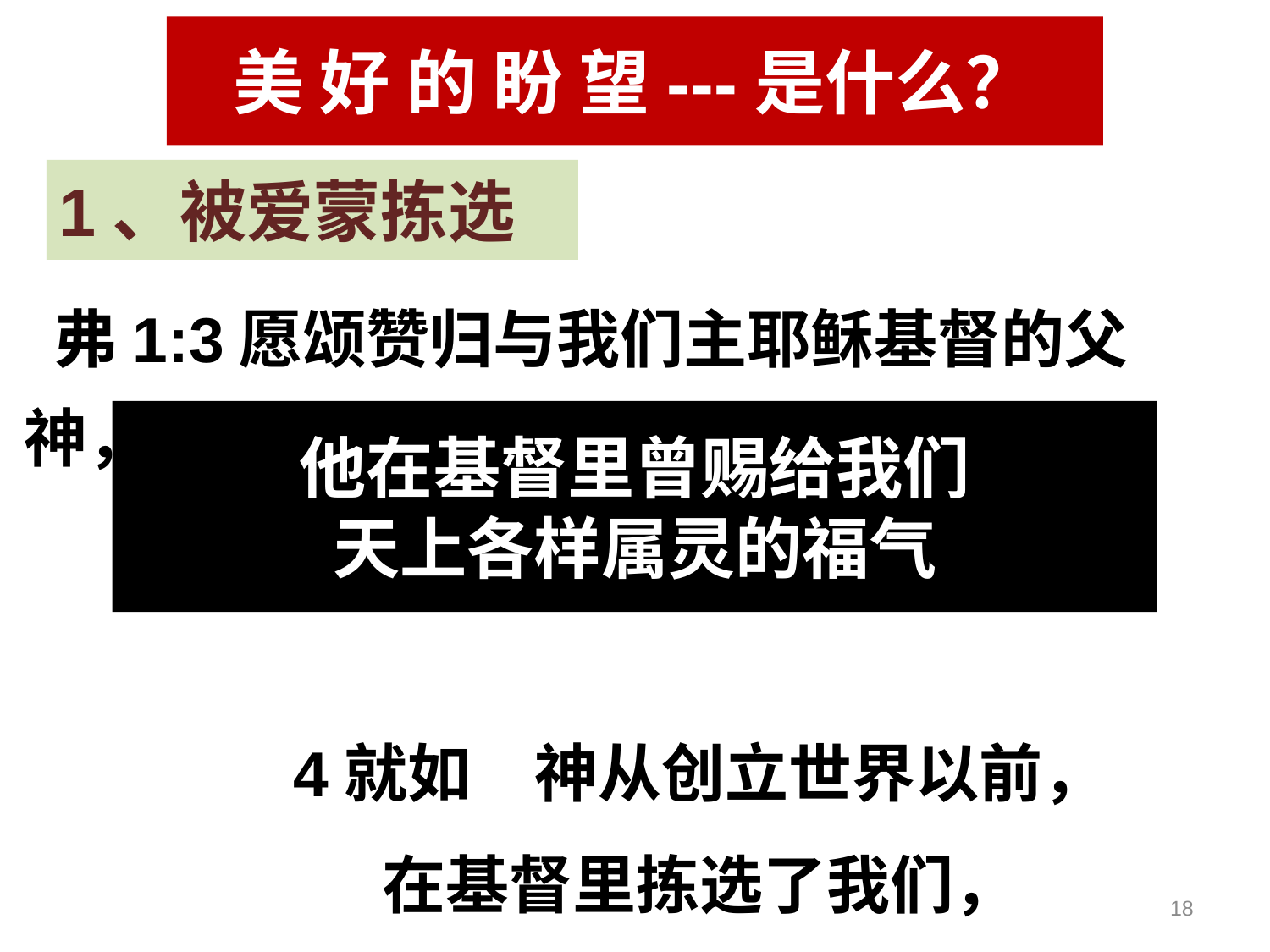

#
美 好 的 盼 望---是什么？
1、被爱蒙拣选

 弗1:3愿颂赞归与我们主耶稣基督的父　神，

	4就如　神从创立世界以前，
	在基督里拣选了我们，

他在基督里曾赐给我们
天上各样属灵的福气
18